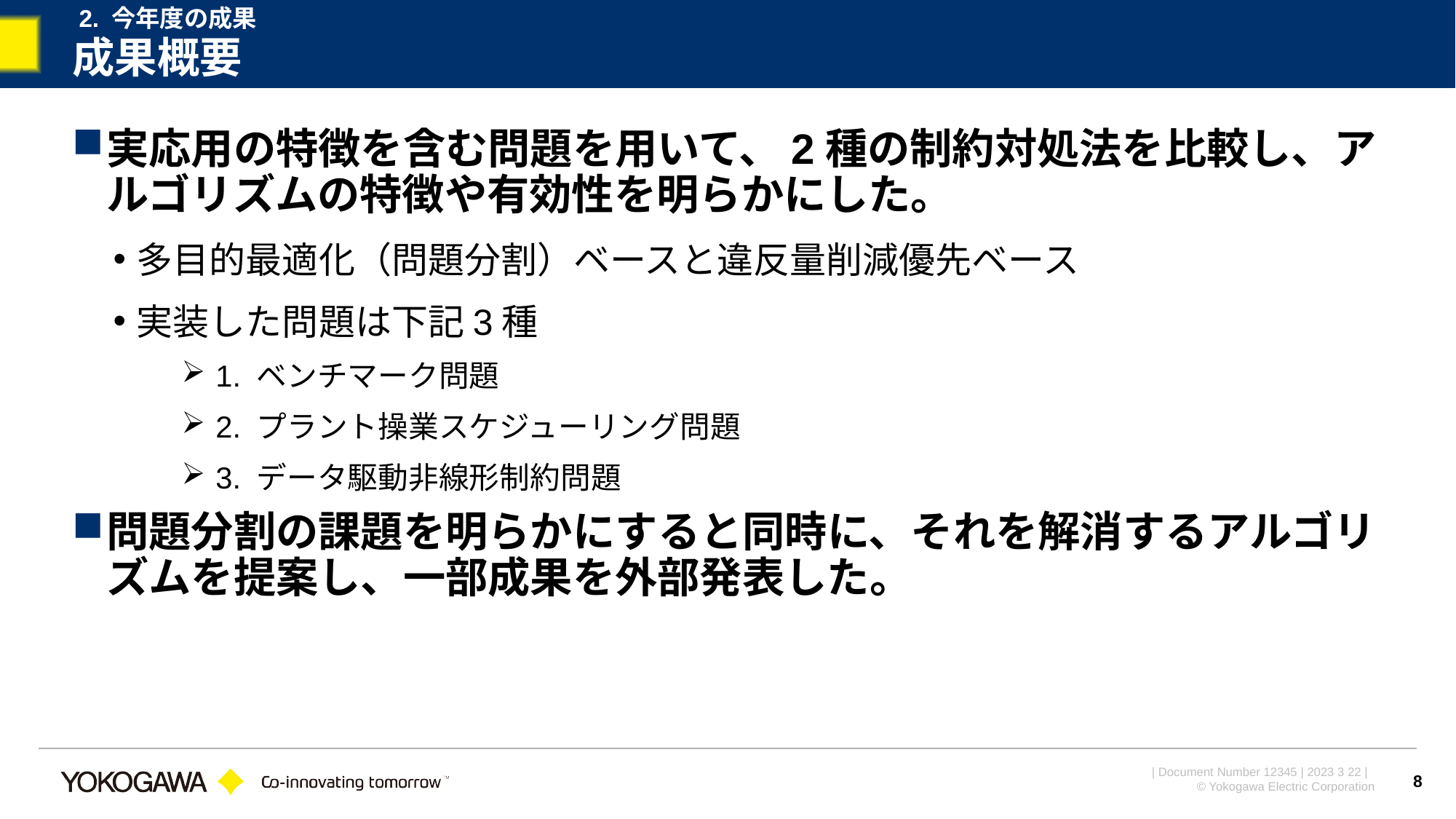

2. 今年度の成果
# 成果概要
実応用の特徴を含む問題を用いて、2種の制約対処法を比較し、アルゴリズムの特徴や有効性を明らかにした。
多目的最適化（問題分割）ベースと違反量削減優先ベース
実装した問題は下記3種
1. ベンチマーク問題
2. プラント操業スケジューリング問題
3. データ駆動非線形制約問題
問題分割の課題を明らかにすると同時に、それを解消するアルゴリズムを提案し、一部成果を外部発表した。
8